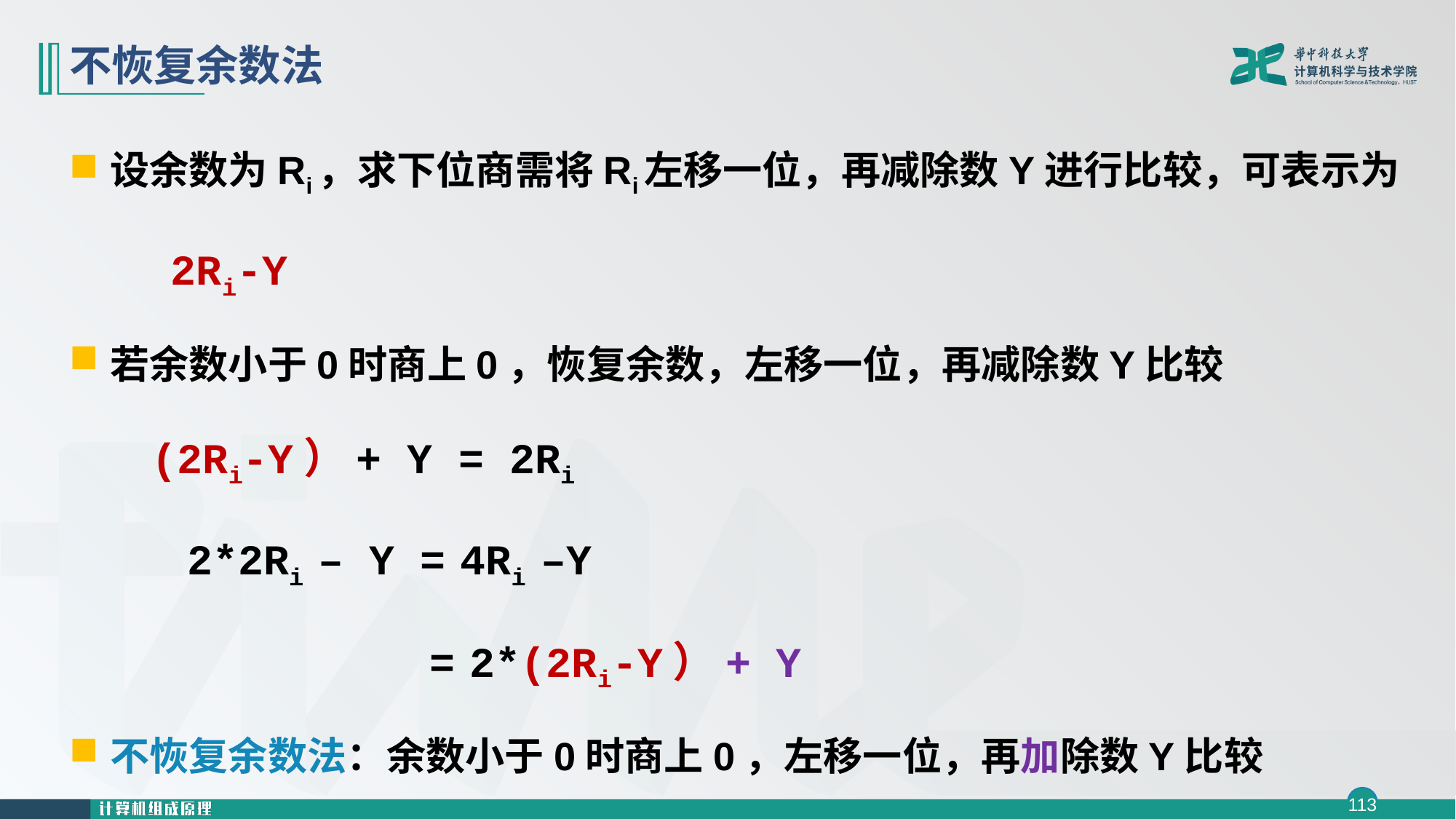

# 不恢复余数法
设余数为Ri，求下位商需将Ri左移一位，再减除数Y进行比较，可表示为
    2Ri-Y
若余数小于0时商上0，恢复余数，左移一位，再减除数Y比较
       (2Ri-Y）+ Y = 2Ri
        2*2Ri – Y = 4Ri –Y
               = 2*(2Ri-Y）+ Y
不恢复余数法：余数小于0时商上0，左移一位，再加除数Y比较